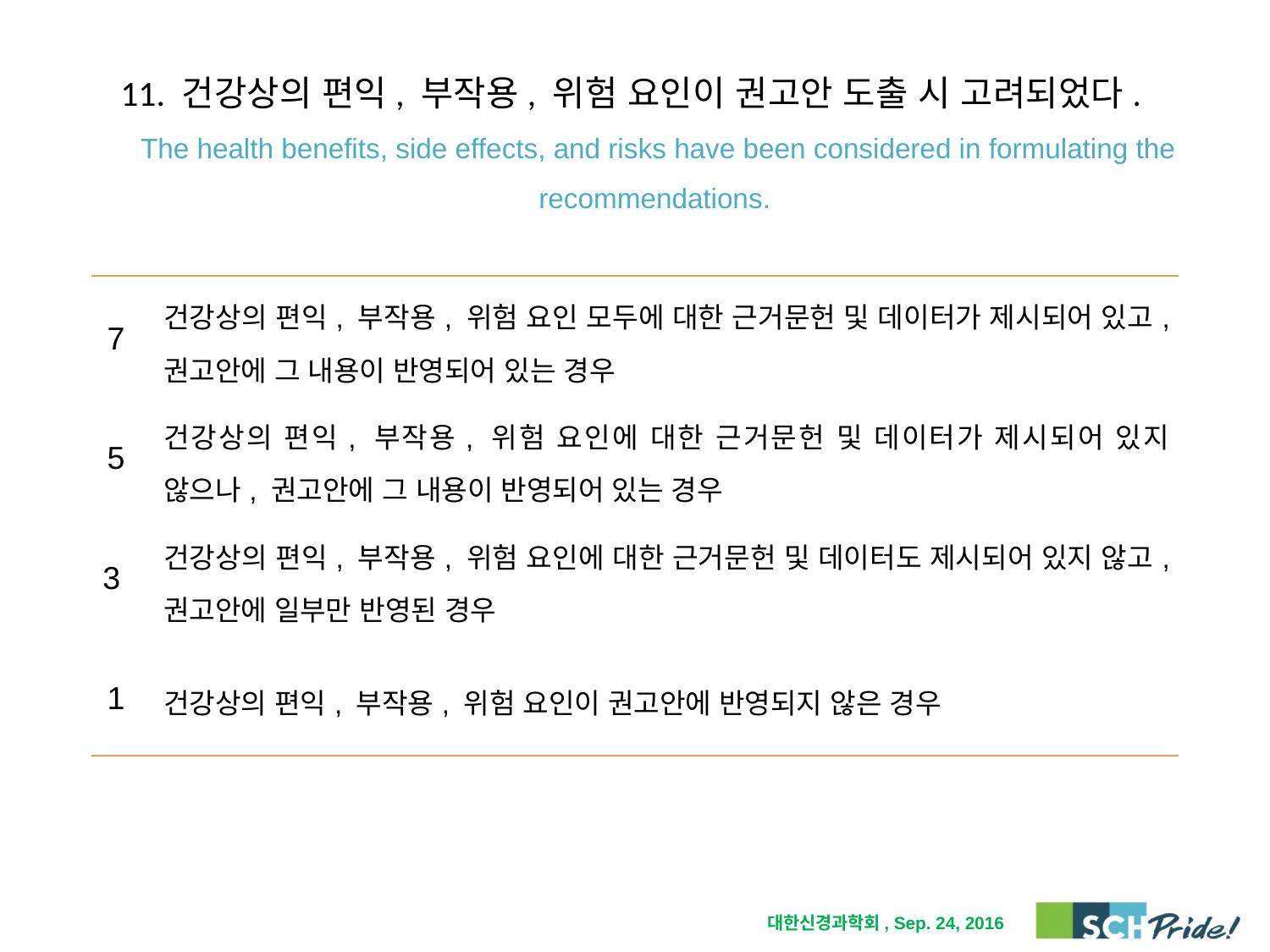

# 11. 건강상의 편익, 부작용, 위험 요인이 권고안 도출 시 고려되었다. The health benefits, side effects, and risks have been considered in formulating the recommendations.
| 7 | 건강상의 편익, 부작용, 위험 요인 모두에 대한 근거문헌 및 데이터가 제시되어 있고, 권고안에 그 내용이 반영되어 있는 경우 |
| --- | --- |
| 5 | 건강상의 편익, 부작용, 위험 요인에 대한 근거문헌 및 데이터가 제시되어 있지 않으나, 권고안에 그 내용이 반영되어 있는 경우 |
| 3 | 건강상의 편익, 부작용, 위험 요인에 대한 근거문헌 및 데이터도 제시되어 있지 않고, 권고안에 일부만 반영된 경우 |
| 1 | 건강상의 편익, 부작용, 위험 요인이 권고안에 반영되지 않은 경우 |